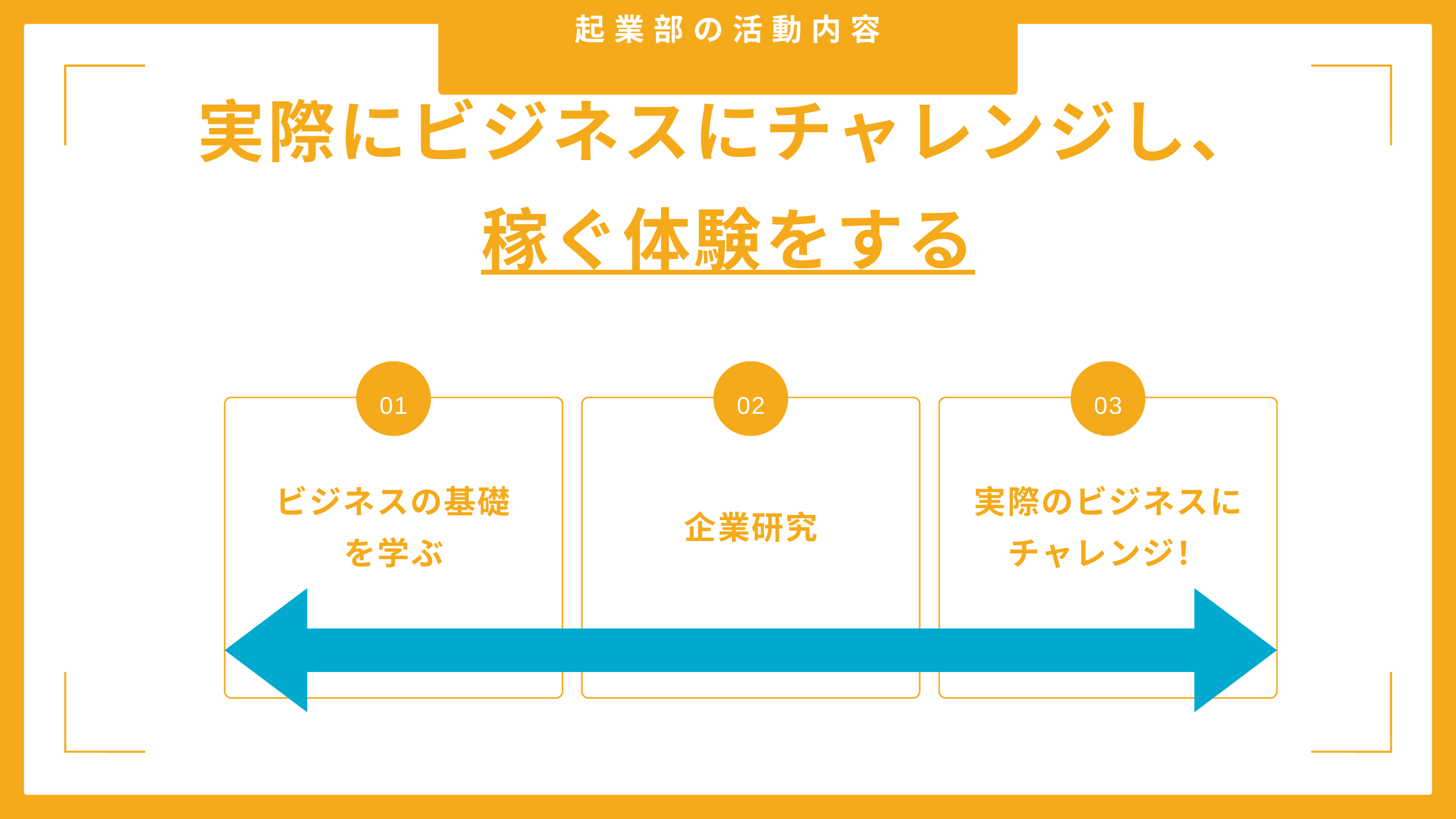

起業部の活動内容

実際にビジネスにチャレンジし、
稼ぐ体験をする

01
02
03

ビジネスの基礎を学ぶ
実際のビジネスに
チャレンジ！
企業研究